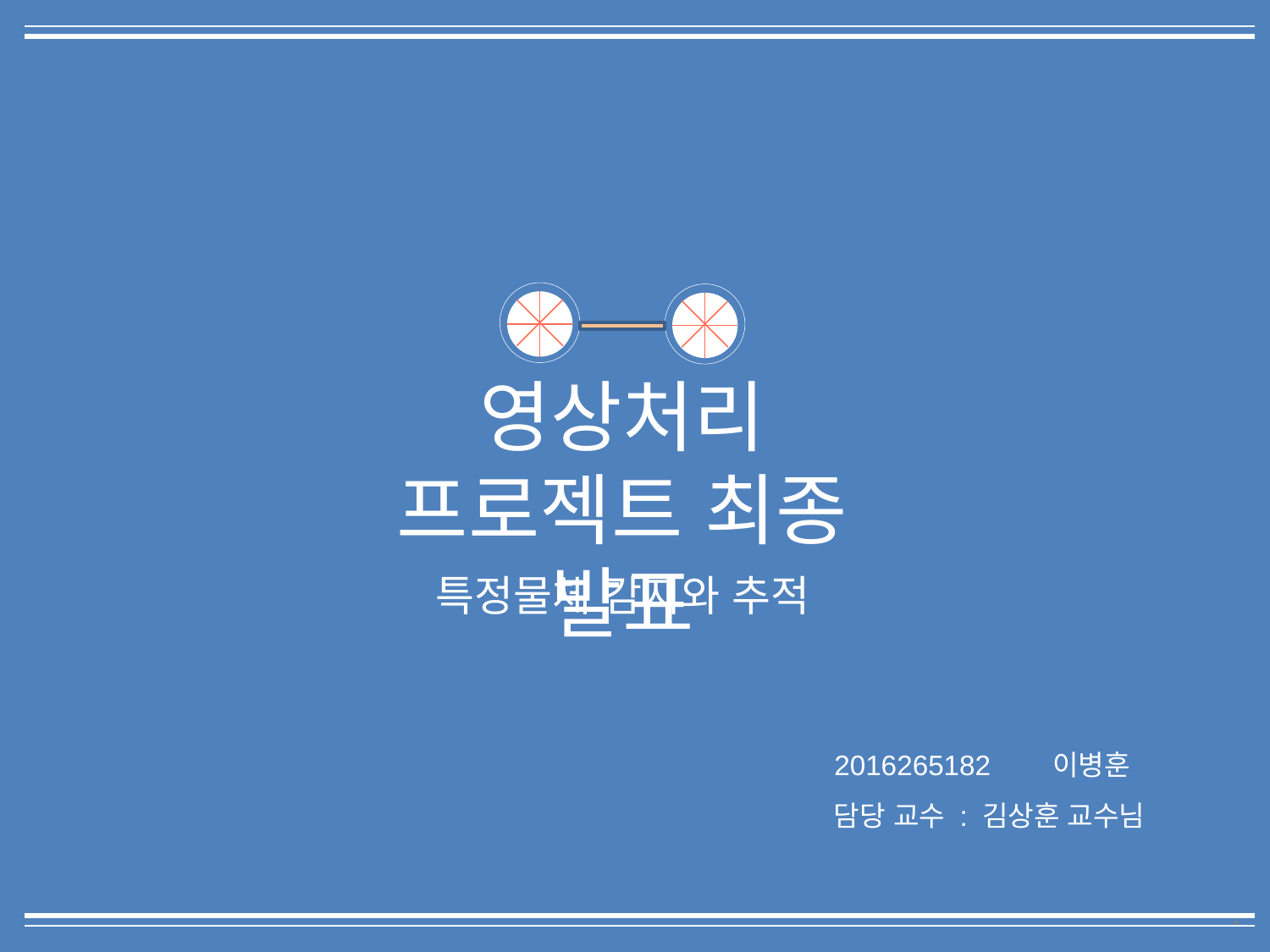

영상처리 프로젝트 최종 발표
특정물체 감지와 추적
2016265182       이병훈
 담당 교수 : 김상훈 교수님